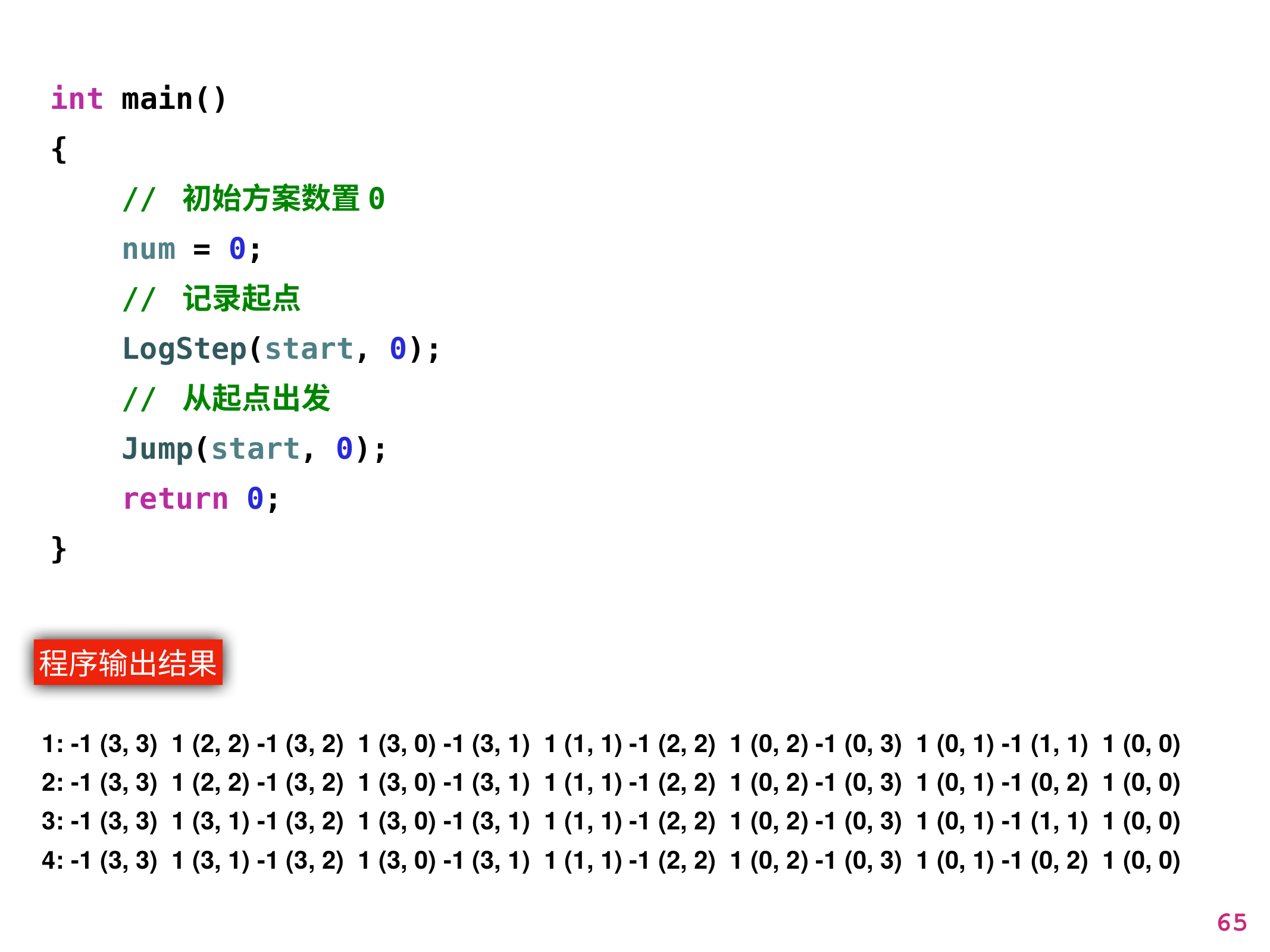

int main()
{
    // 初始方案数置0
    num = 0;
    // 记录起点
    LogStep(start, 0);
    // 从起点出发
    Jump(start, 0);
    return 0;
}
程序输出结果
1: -1 (3, 3)  1 (2, 2) -1 (3, 2)  1 (3, 0) -1 (3, 1)  1 (1, 1) -1 (2, 2)  1 (0, 2) -1 (0, 3)  1 (0, 1) -1 (1, 1)  1 (0, 0)
2: -1 (3, 3)  1 (2, 2) -1 (3, 2)  1 (3, 0) -1 (3, 1)  1 (1, 1) -1 (2, 2)  1 (0, 2) -1 (0, 3)  1 (0, 1) -1 (0, 2)  1 (0, 0)
3: -1 (3, 3)  1 (3, 1) -1 (3, 2)  1 (3, 0) -1 (3, 1)  1 (1, 1) -1 (2, 2)  1 (0, 2) -1 (0, 3)  1 (0, 1) -1 (1, 1)  1 (0, 0)
4: -1 (3, 3)  1 (3, 1) -1 (3, 2)  1 (3, 0) -1 (3, 1)  1 (1, 1) -1 (2, 2)  1 (0, 2) -1 (0, 3)  1 (0, 1) -1 (0, 2)  1 (0, 0)
65